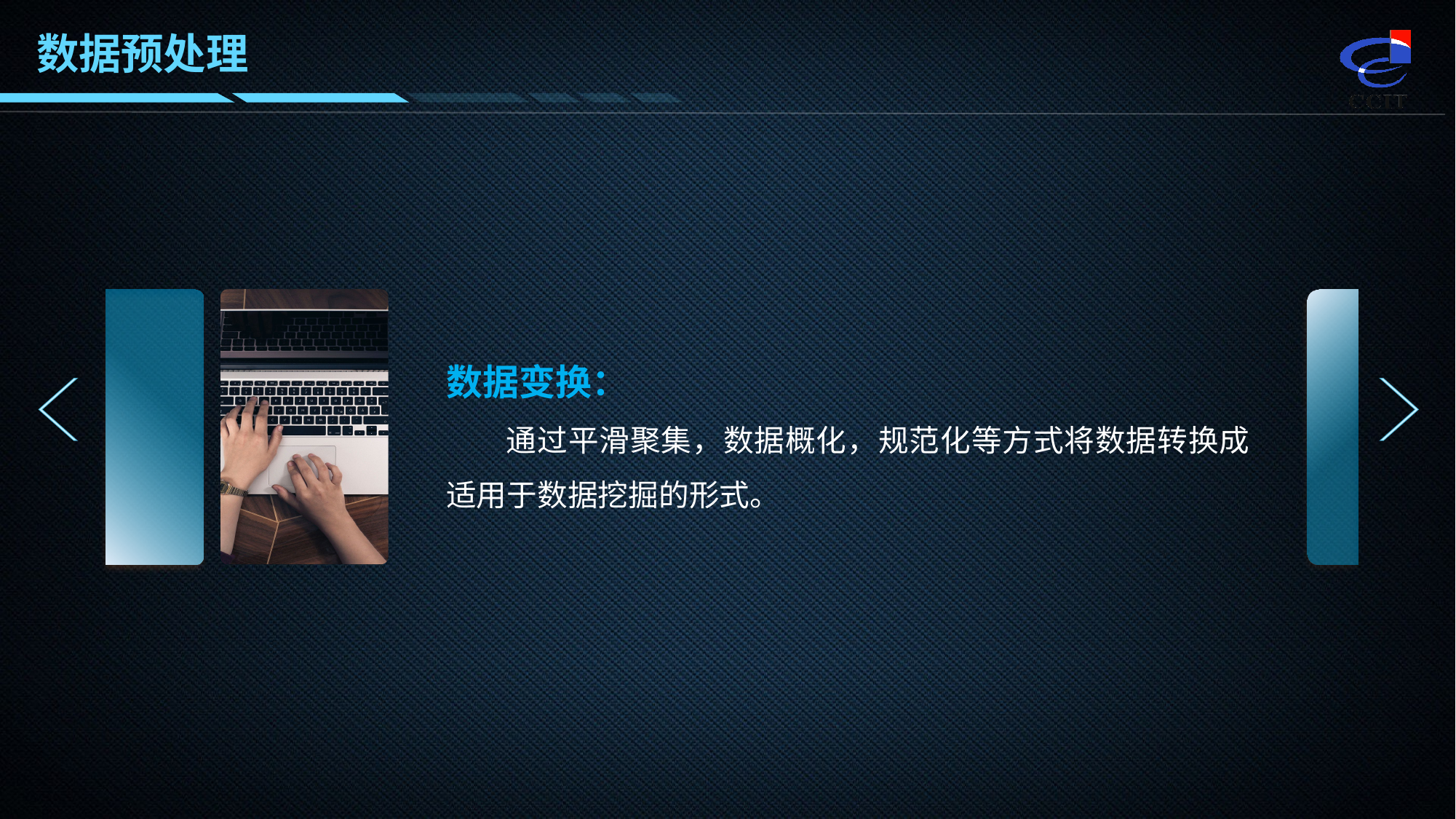

数据预处理

数据变换：
通过平滑聚集，数据概化，规范化等方式将数据转换成适用于数据挖掘的形式。